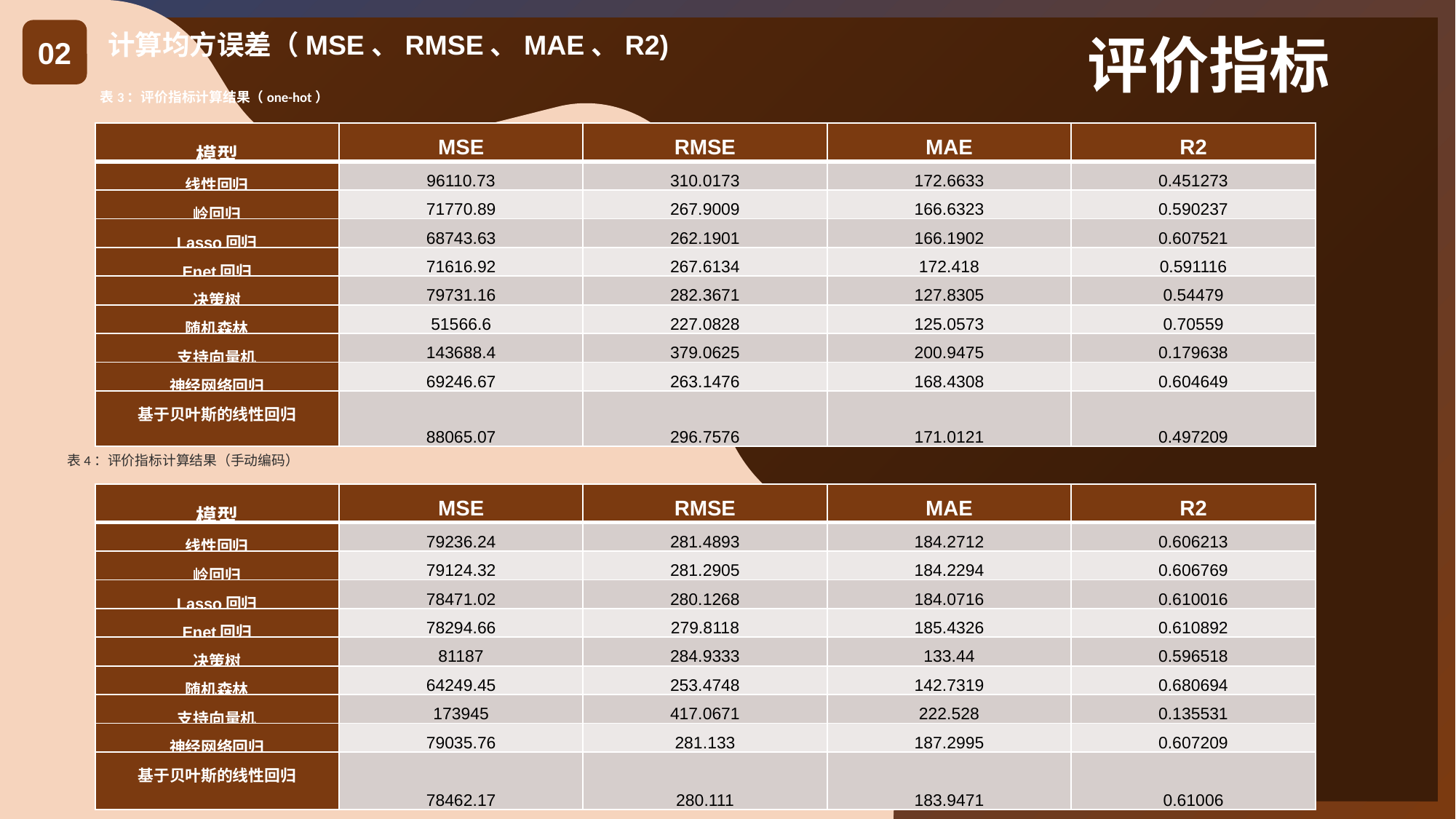

计算均方误差（MSE、RMSE、MAE、R2)
02

评价指标
表3：评价指标计算结果（one-hot）
| 模型 | MSE | RMSE | MAE | R2 |
| --- | --- | --- | --- | --- |
| 线性回归 | 96110.73 | 310.0173 | 172.6633 | 0.451273 |
| 岭回归 | 71770.89 | 267.9009 | 166.6323 | 0.590237 |
| Lasso回归 | 68743.63 | 262.1901 | 166.1902 | 0.607521 |
| Enet回归 | 71616.92 | 267.6134 | 172.418 | 0.591116 |
| 决策树 | 79731.16 | 282.3671 | 127.8305 | 0.54479 |
| 随机森林 | 51566.6 | 227.0828 | 125.0573 | 0.70559 |
| 支持向量机 | 143688.4 | 379.0625 | 200.9475 | 0.179638 |
| 神经网络回归 | 69246.67 | 263.1476 | 168.4308 | 0.604649 |
| 基于贝叶斯的线性回归 | 88065.07 | 296.7576 | 171.0121 | 0.497209 |
表4：评价指标计算结果（手动编码）
| 模型 | MSE | RMSE | MAE | R2 |
| --- | --- | --- | --- | --- |
| 线性回归 | 79236.24 | 281.4893 | 184.2712 | 0.606213 |
| 岭回归 | 79124.32 | 281.2905 | 184.2294 | 0.606769 |
| Lasso回归 | 78471.02 | 280.1268 | 184.0716 | 0.610016 |
| Enet回归 | 78294.66 | 279.8118 | 185.4326 | 0.610892 |
| 决策树 | 81187 | 284.9333 | 133.44 | 0.596518 |
| 随机森林 | 64249.45 | 253.4748 | 142.7319 | 0.680694 |
| 支持向量机 | 173945 | 417.0671 | 222.528 | 0.135531 |
| 神经网络回归 | 79035.76 | 281.133 | 187.2995 | 0.607209 |
| 基于贝叶斯的线性回归 | 78462.17 | 280.111 | 183.9471 | 0.61006 |